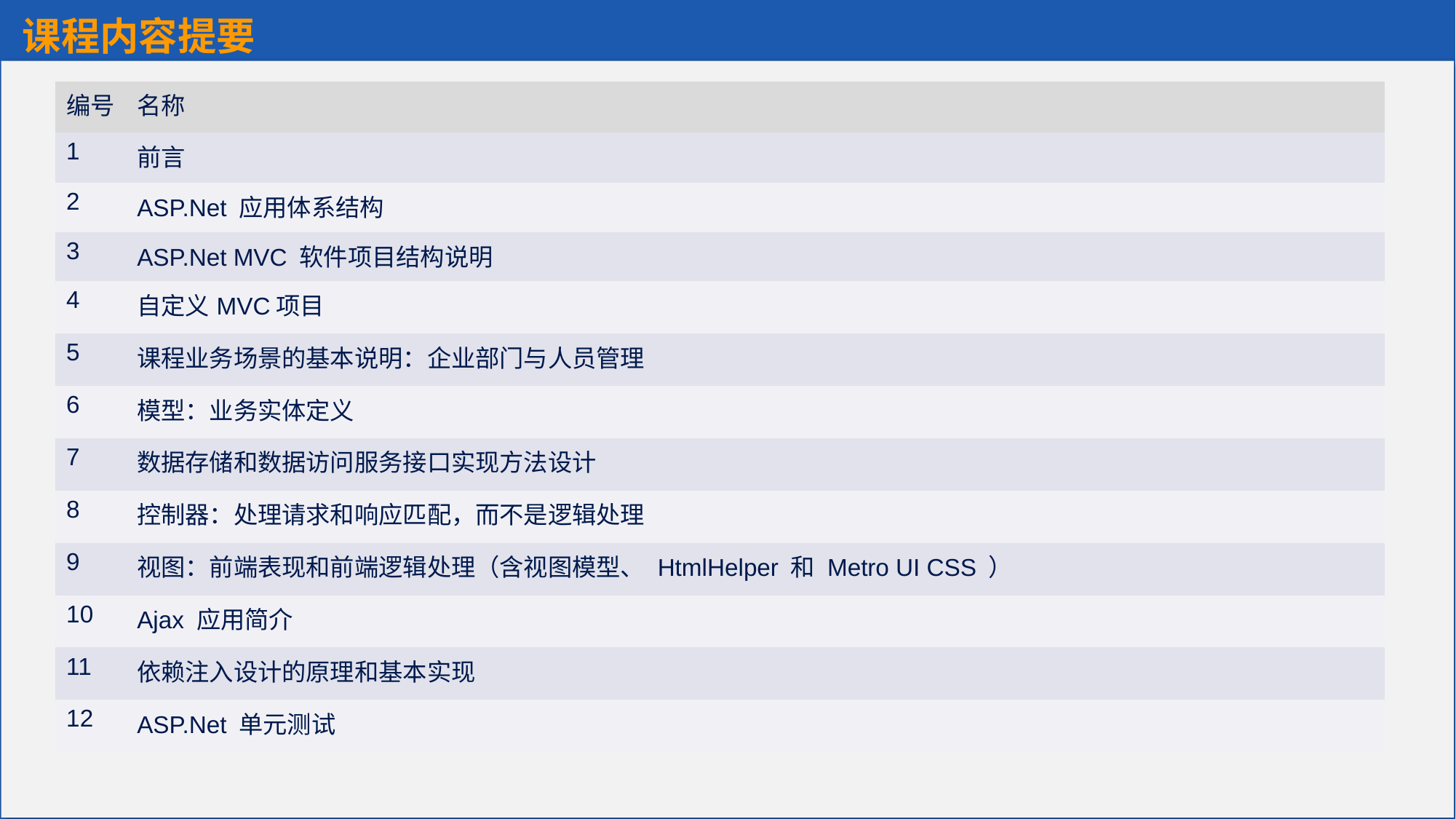

课程内容提要
| 编号 | 名称 |
| --- | --- |
| 1 | 前言 |
| 2 | ASP.Net 应用体系结构 |
| 3 | ASP.Net MVC 软件项目结构说明 |
| 4 | 自定义MVC项目 |
| 5 | 课程业务场景的基本说明：企业部门与人员管理 |
| 6 | 模型：业务实体定义 |
| 7 | 数据存储和数据访问服务接口实现方法设计 |
| 8 | 控制器：处理请求和响应匹配，而不是逻辑处理 |
| 9 | 视图：前端表现和前端逻辑处理（含视图模型、 HtmlHelper 和 Metro UI CSS ） |
| 10 | Ajax 应用简介 |
| 11 | 依赖注入设计的原理和基本实现 |
| 12 | ASP.Net 单元测试 |